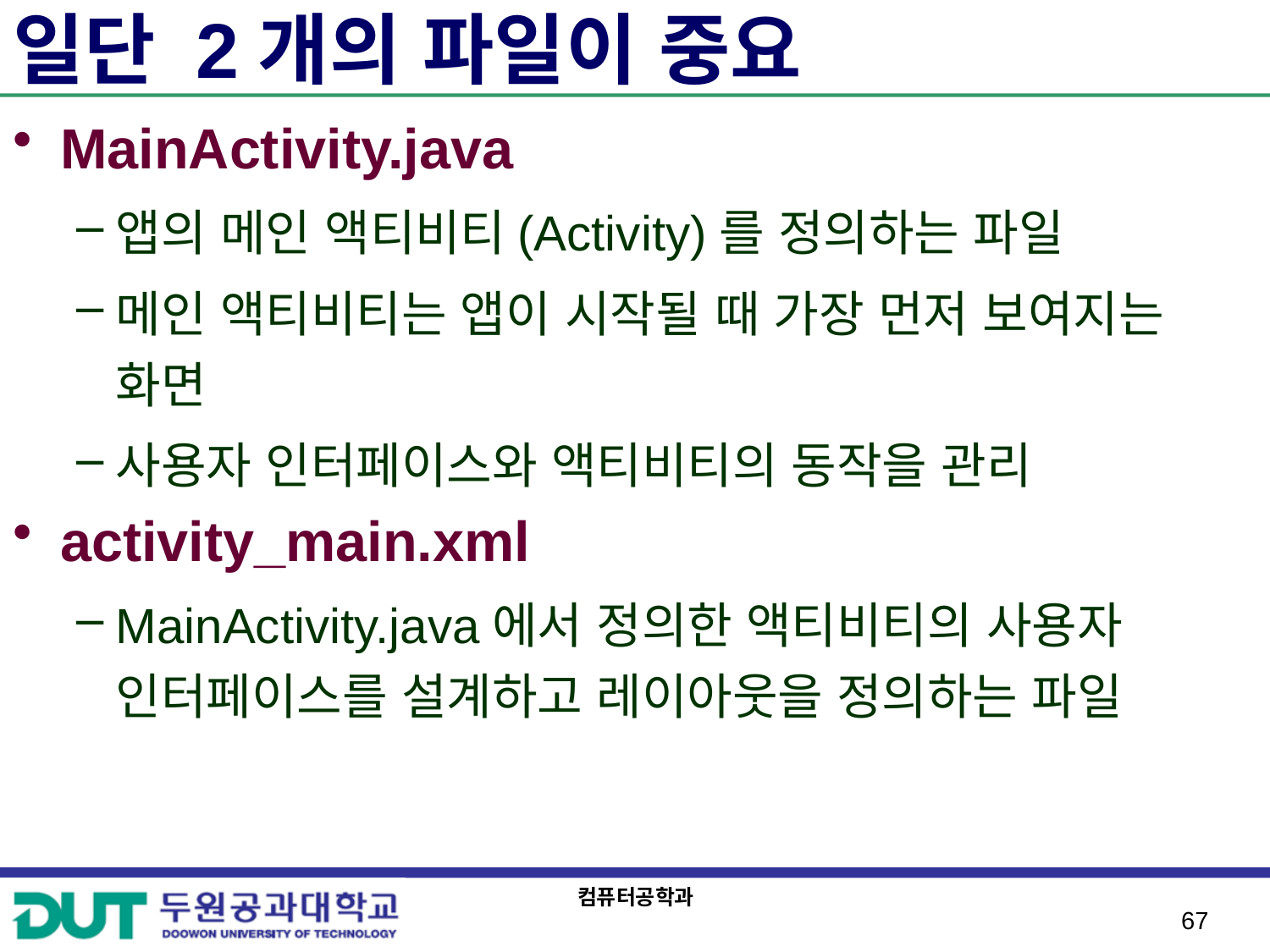

# 일단 2개의 파일이 중요
MainActivity.java
앱의 메인 액티비티(Activity)를 정의하는 파일
메인 액티비티는 앱이 시작될 때 가장 먼저 보여지는 화면
사용자 인터페이스와 액티비티의 동작을 관리
activity_main.xml
MainActivity.java에서 정의한 액티비티의 사용자 인터페이스를 설계하고 레이아웃을 정의하는 파일